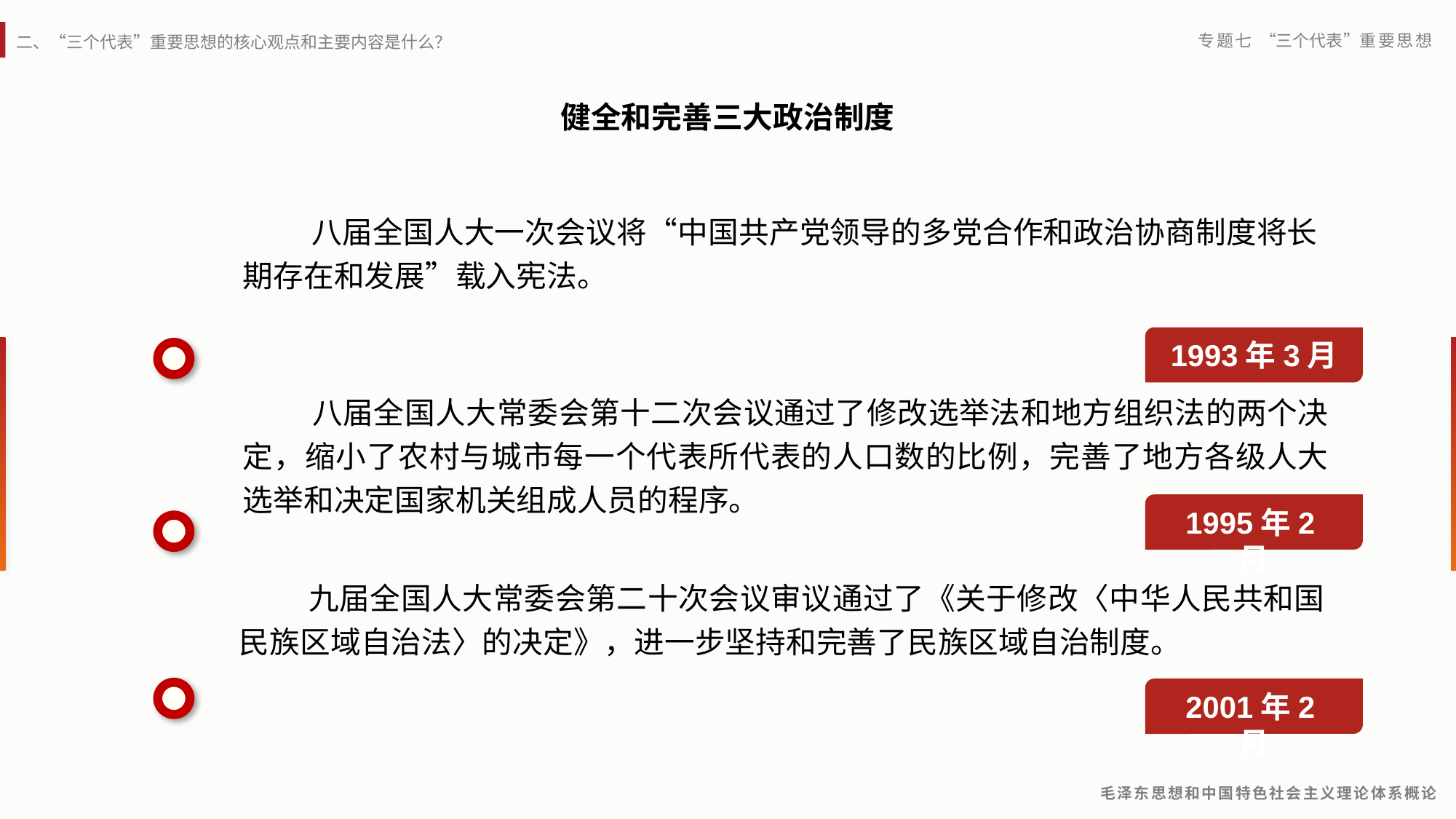

健全和完善三大政治制度
 八届全国人大一次会议将“中国共产党领导的多党合作和政治协商制度将长期存在和发展”载入宪法。

1993年3月

 八届全国人大常委会第十二次会议通过了修改选举法和地方组织法的两个决定，缩小了农村与城市每一个代表所代表的人口数的比例，完善了地方各级人大选举和决定国家机关组成人员的程序。

1995年2月

 九届全国人大常委会第二十次会议审议通过了《关于修改〈中华人民共和国民族区域自治法〉的决定》，进一步坚持和完善了民族区域自治制度。

2001年2月